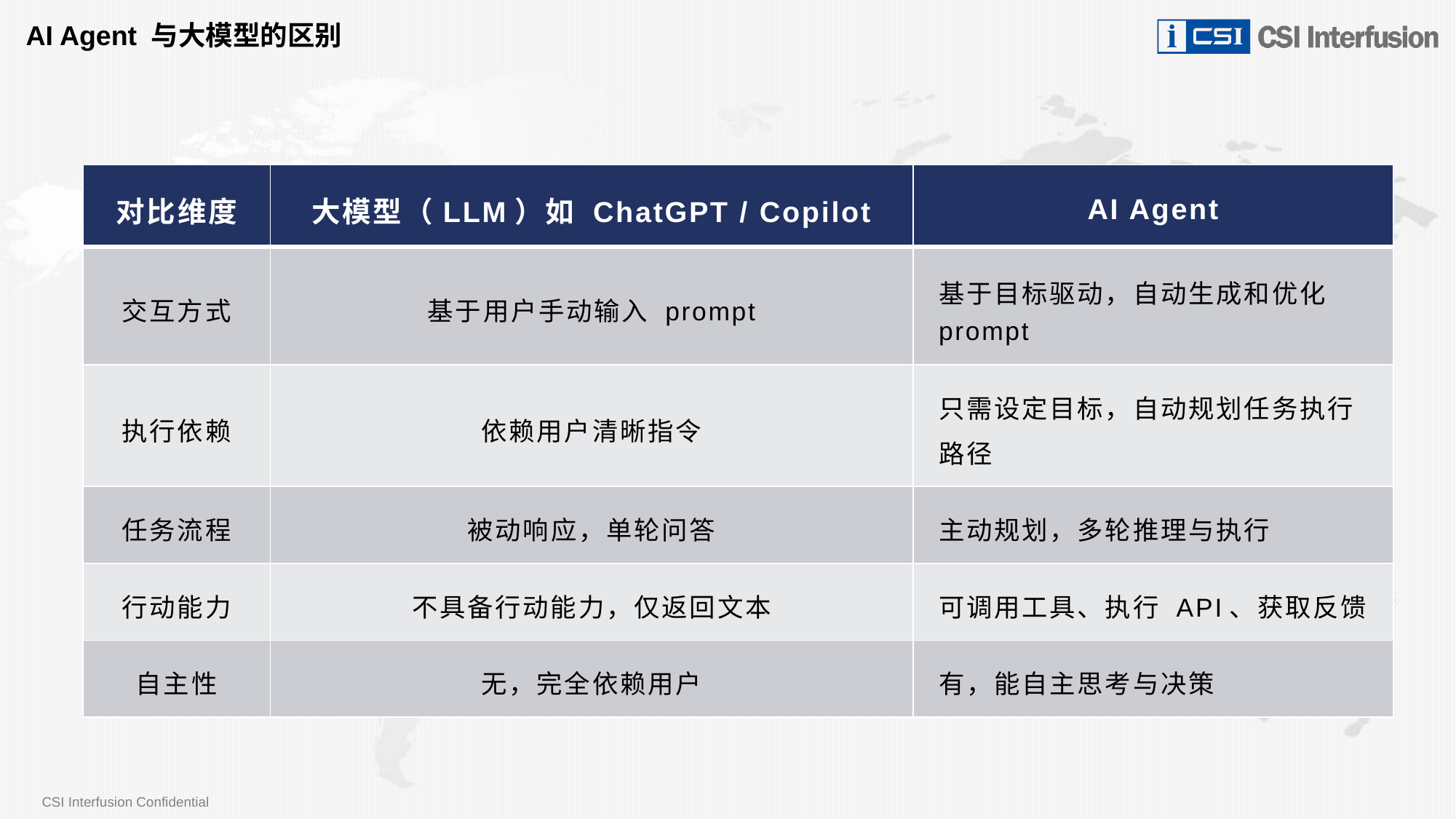

AI Agent 与大模型的区别
| 对比维度 | 大模型（LLM）如 ChatGPT / Copilot | AI Agent |
| --- | --- | --- |
| 交互方式 | 基于用户手动输入 prompt | 基于目标驱动，自动生成和优化 prompt |
| 执行依赖 | 依赖用户清晰指令 | 只需设定目标，自动规划任务执行路径 |
| 任务流程 | 被动响应，单轮问答 | 主动规划，多轮推理与执行 |
| 行动能力 | 不具备行动能力，仅返回文本 | 可调用工具、执行 API、获取反馈 |
| 自主性 | 无，完全依赖用户 | 有，能自主思考与决策 |